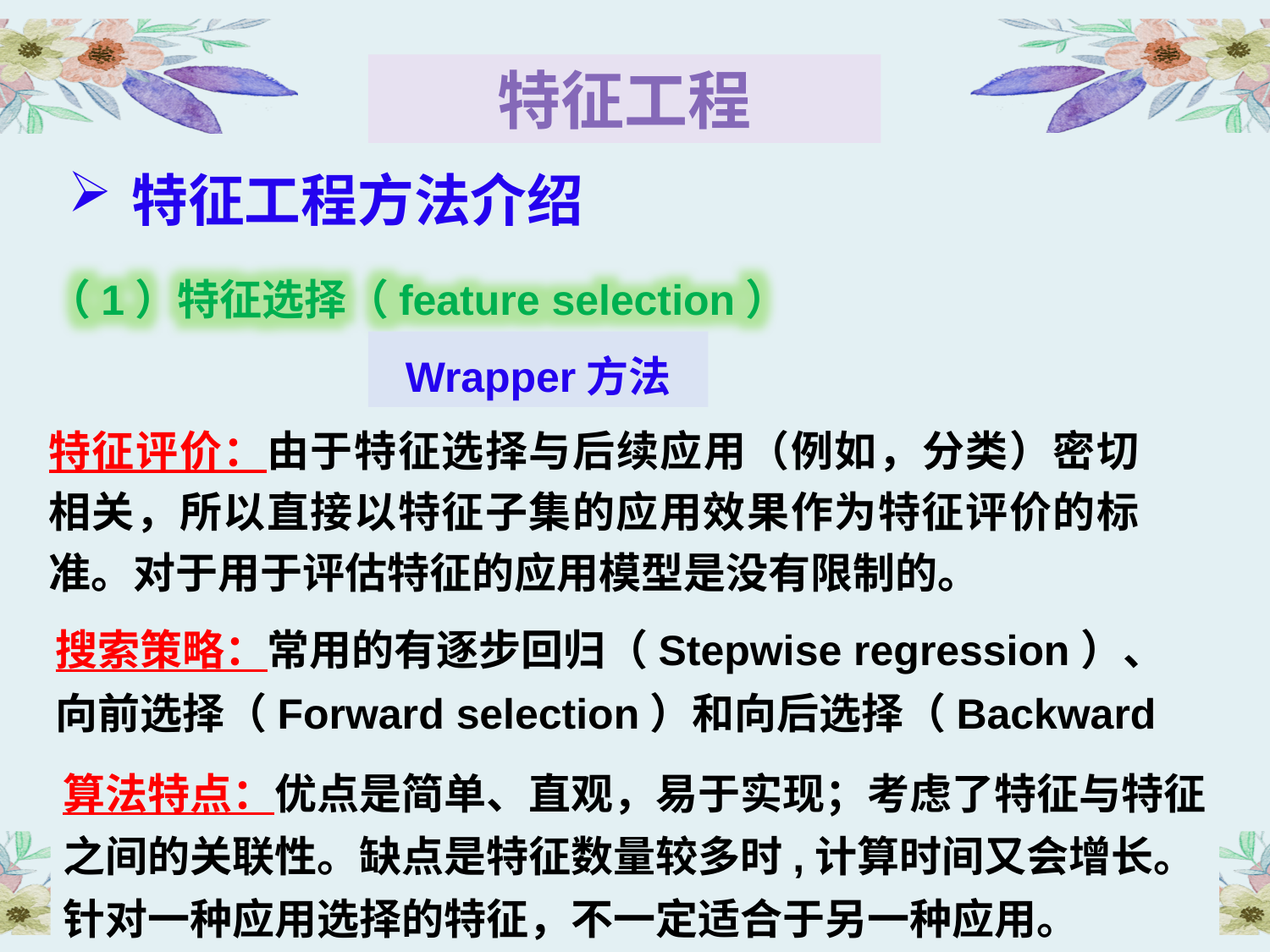

特征工程
特征工程方法介绍
（1）特征选择（feature selection）
Wrapper方法
特征评价：由于特征选择与后续应用（例如，分类）密切相关，所以直接以特征子集的应用效果作为特征评价的标准。对于用于评估特征的应用模型是没有限制的。
搜索策略：常用的有逐步回归（Stepwise regression）、向前选择（Forward selection）和向后选择（Backward selection）。
算法特点：优点是简单、直观，易于实现；考虑了特征与特征之间的关联性。缺点是特征数量较多时,计算时间又会增长。
针对一种应用选择的特征，不一定适合于另一种应用。